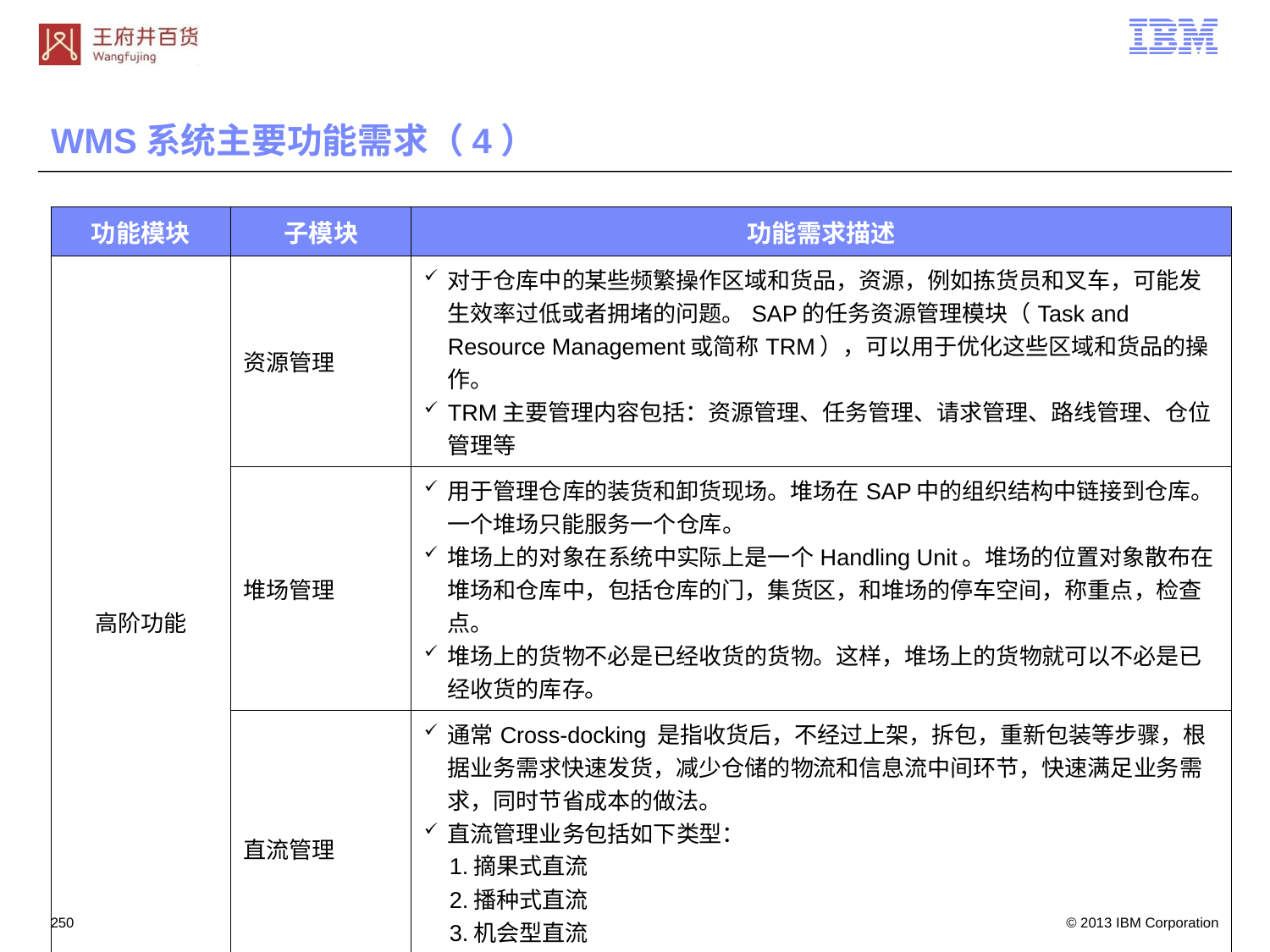

# WMS系统主要功能需求（4）
| 功能模块 | 子模块 | 功能需求描述 |
| --- | --- | --- |
| 高阶功能 | 资源管理 | 对于仓库中的某些频繁操作区域和货品，资源，例如拣货员和叉车，可能发生效率过低或者拥堵的问题。SAP的任务资源管理模块（Task and Resource Management或简称TRM），可以用于优化这些区域和货品的操作。 TRM主要管理内容包括：资源管理、任务管理、请求管理、路线管理、仓位管理等 |
|  | 堆场管理 | 用于管理仓库的装货和卸货现场。堆场在SAP中的组织结构中链接到仓库。一个堆场只能服务一个仓库。 堆场上的对象在系统中实际上是一个Handling Unit。堆场的位置对象散布在堆场和仓库中，包括仓库的门，集货区，和堆场的停车空间，称重点，检查点。 堆场上的货物不必是已经收货的货物。这样，堆场上的货物就可以不必是已经收货的库存。 |
|  | 直流管理 | 通常Cross-docking 是指收货后，不经过上架，拆包，重新包装等步骤，根据业务需求快速发货，减少仓储的物流和信息流中间环节，快速满足业务需求，同时节省成本的做法。 直流管理业务包括如下类型： 1.摘果式直流 2.播种式直流 3.机会型直流 4.动态型直流 |
250